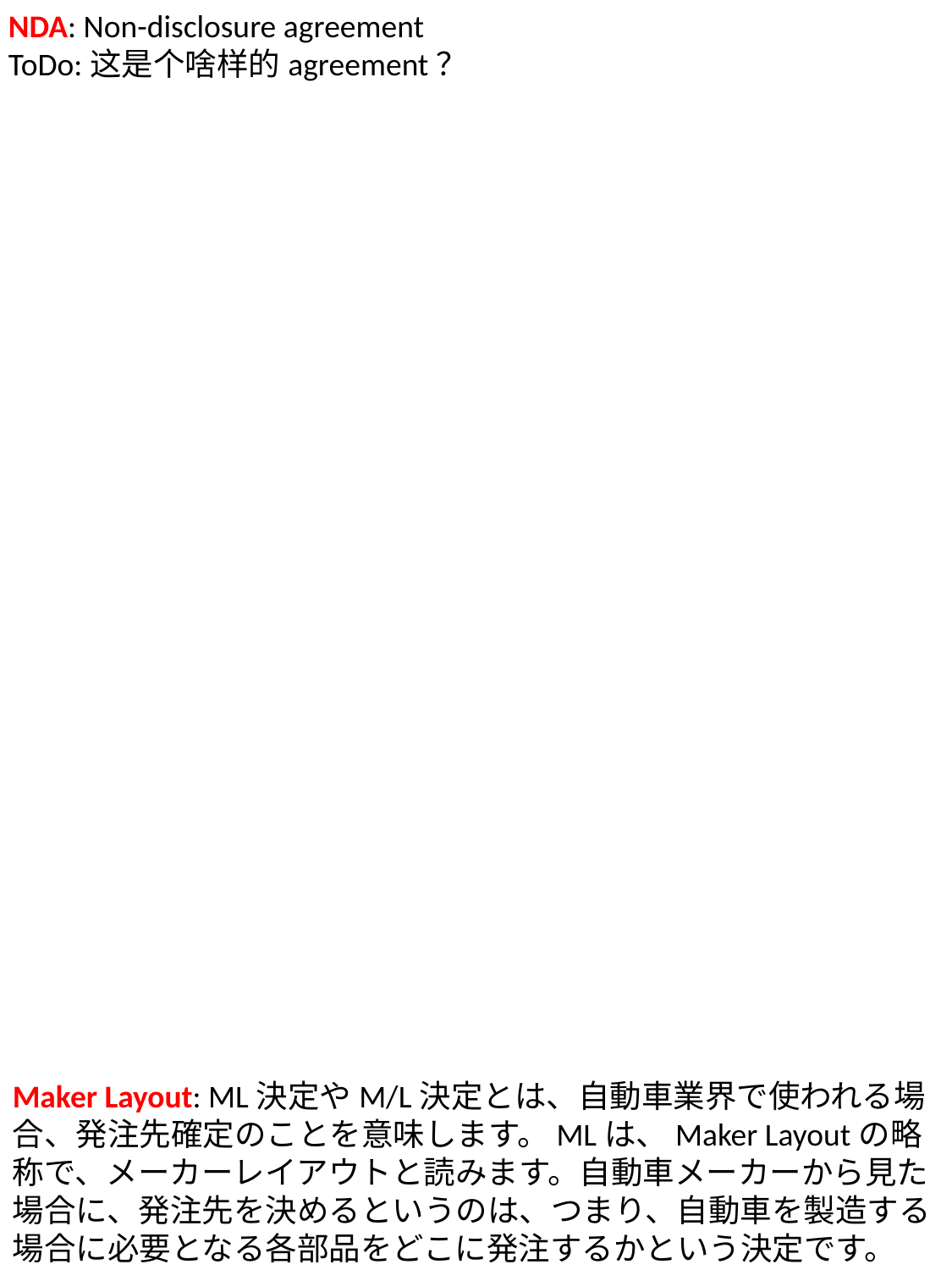

NDA: Non-disclosure agreement
ToDo:这是个啥样的agreement？
Maker Layout: ML決定やM/L決定とは、自動車業界で使われる場合、発注先確定のことを意味します。MLは、Maker Layoutの略称で、メーカーレイアウトと読みます。自動車メーカーから見た場合に、発注先を決めるというのは、つまり、自動車を製造する場合に必要となる各部品をどこに発注するかという決定です。